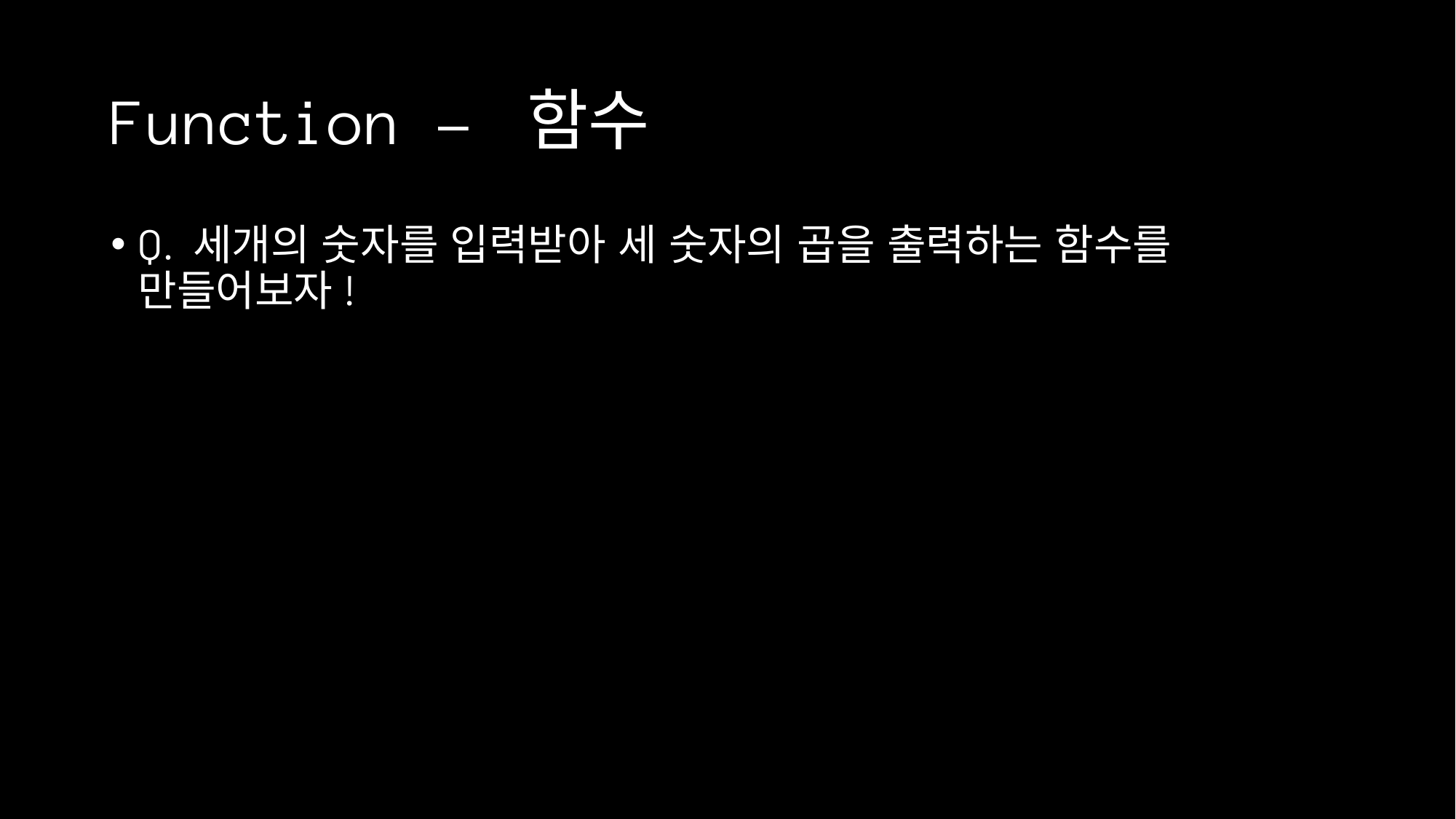

# Function - 함수
Q. 세개의 숫자를 입력받아 세 숫자의 곱을 출력하는 함수를 만들어보자!